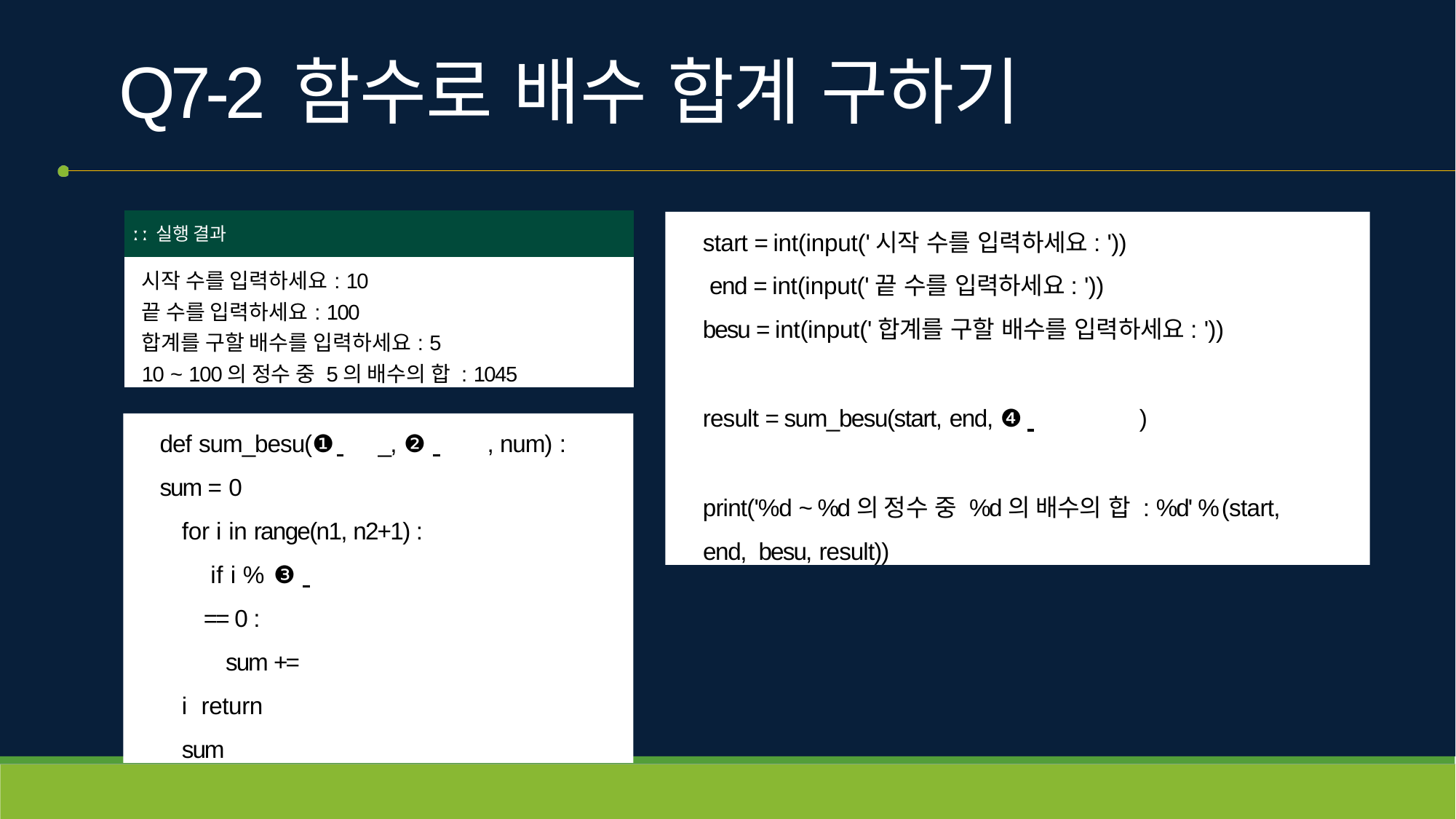

# Q7-2	함수로 배수 합계 구하기

| ː ː 실행 결과 |
| --- |
| 시작 수를 입력하세요: 10 끝 수를 입력하세요: 100 합계를 구할 배수를 입력하세요: 5 10 ~ 100의 정수 중 5의 배수의 합 : 1045 |
start = int(input('시작 수를 입력하세요: '))  end = int(input('끝 수를 입력하세요: '))
besu = int(input('합계를 구할 배수를 입력하세요: '))

result = sum_besu(start, end, ❹ 	)

print('%d ~ %d의 정수 중 %d의 배수의 합 : %d' % (start, end,  besu, result))
def sum_besu(❶ 	_, ❷ 	, num) :  sum = 0
for i in range(n1, n2+1) :  if i %  ❸ 	== 0 :
sum += i  return sum